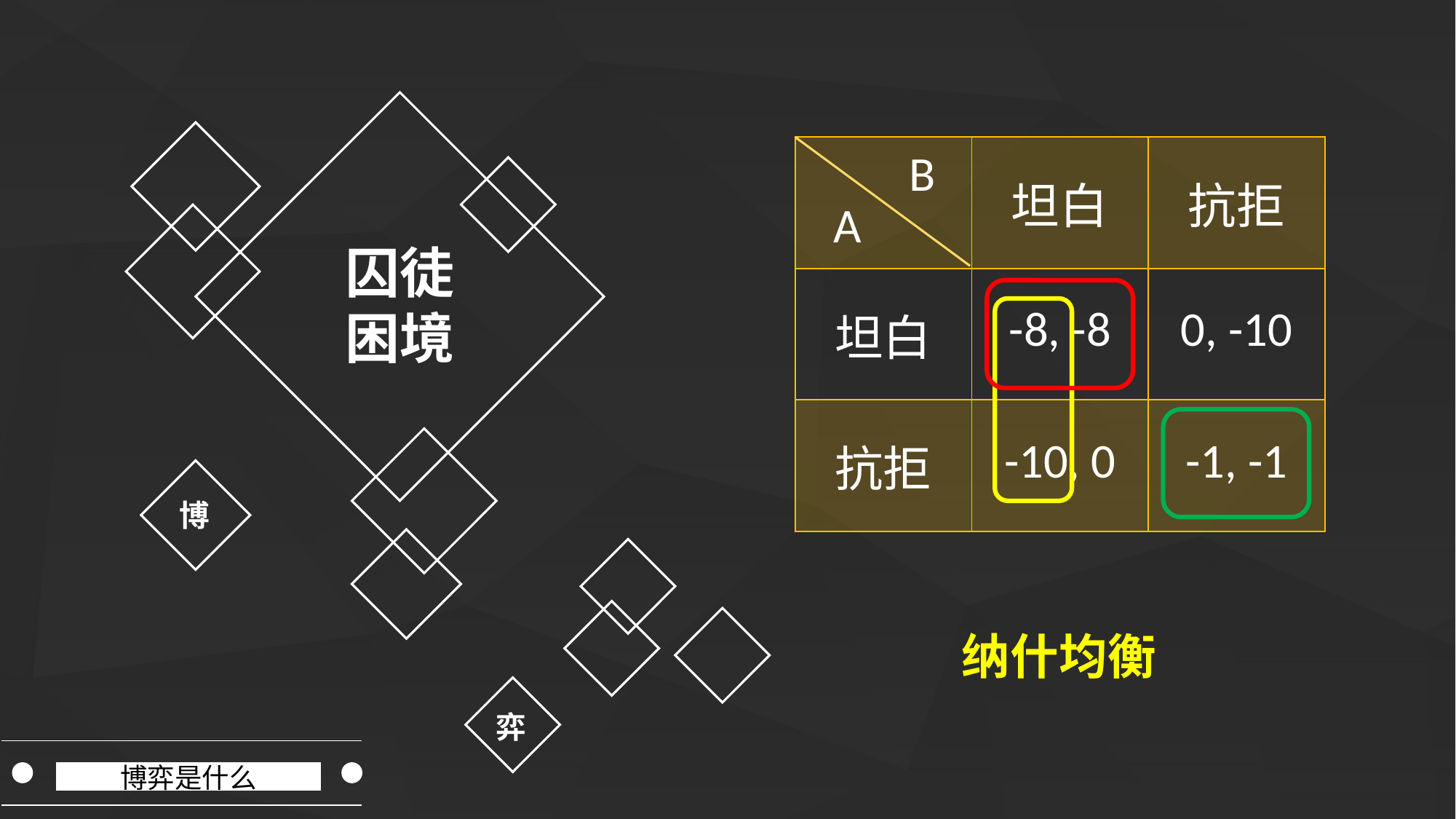

|  | 坦白 | 抗拒 |
| --- | --- | --- |
| 坦白 | -8, -8 | 0, -10 |
| 抗拒 | -10, 0 | -1, -1 |
B

A

囚徒
困境

博

纳什均衡

弈
博弈是什么